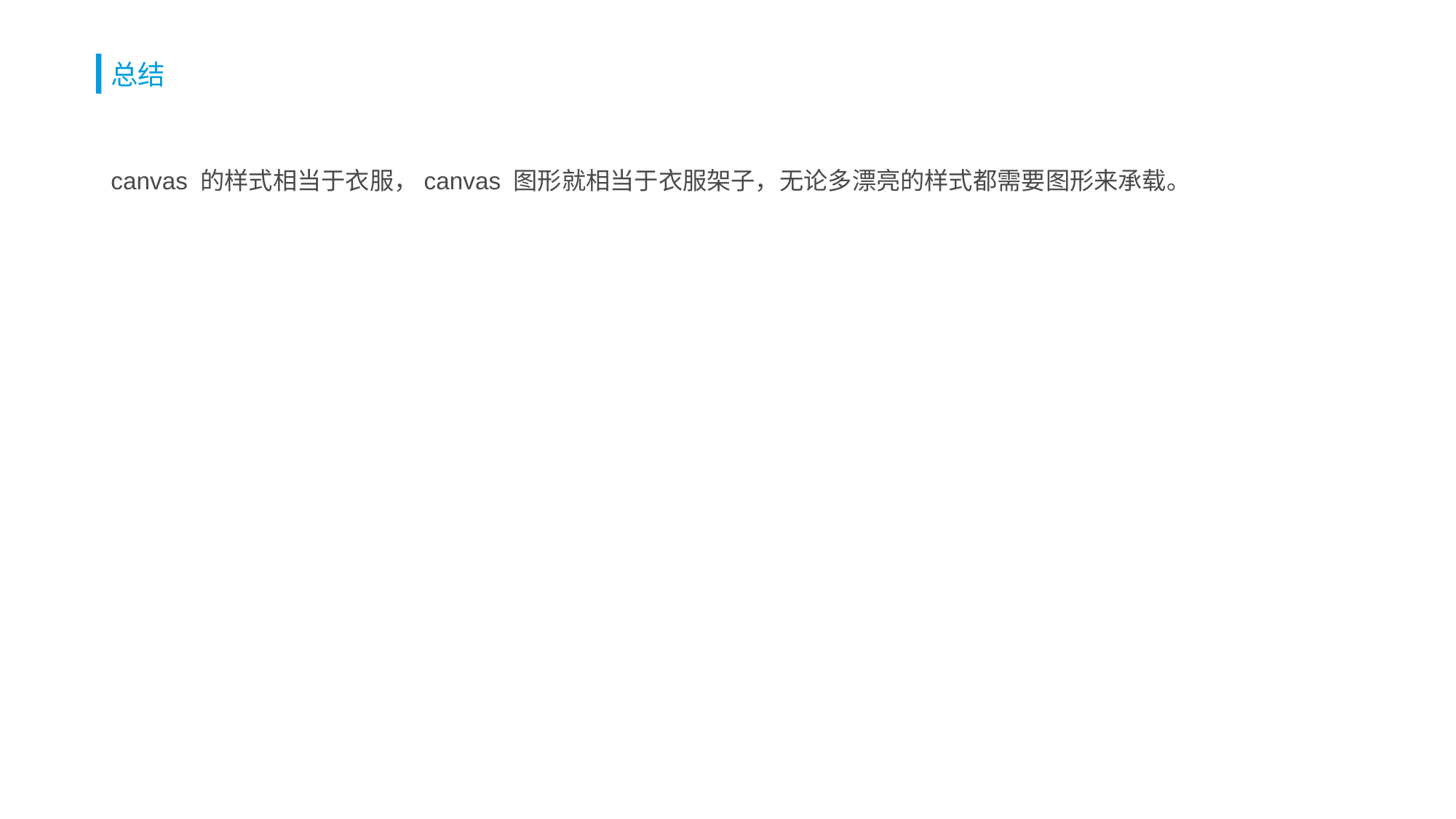

# 总结
canvas 的样式相当于衣服，canvas 图形就相当于衣服架子，无论多漂亮的样式都需要图形来承载。